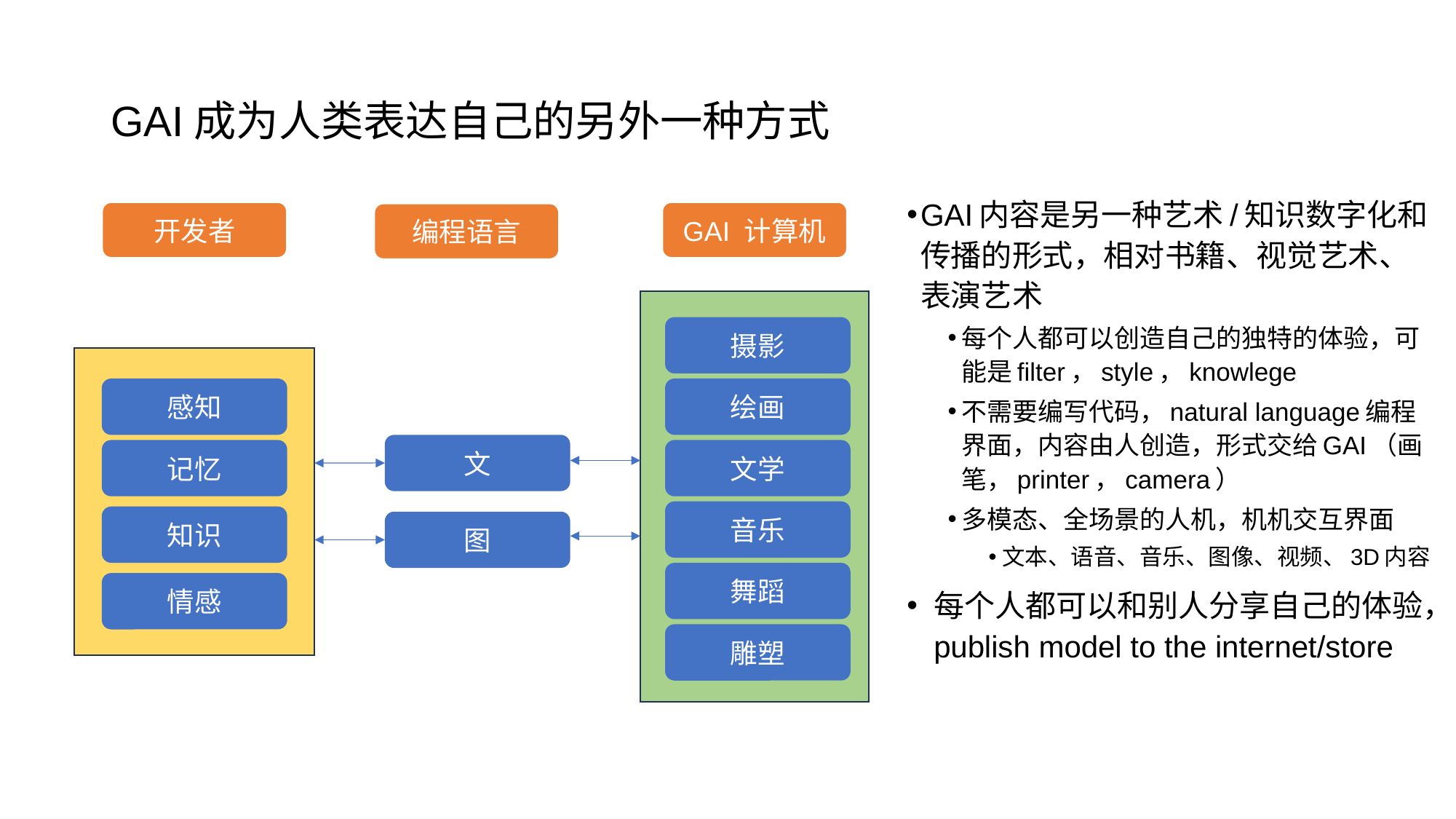

# GAI成为人类表达自己的另外一种方式
GAI内容是另一种艺术/知识数字化和传播的形式，相对书籍、视觉艺术、表演艺术
每个人都可以创造自己的独特的体验，可能是filter，style，knowlege
不需要编写代码，natural language编程界面，内容由人创造，形式交给GAI（画笔，printer，camera）
多模态、全场景的人机，机机交互界面
文本、语音、音乐、图像、视频、3D内容
每个人都可以和别人分享自己的体验，publish model to the internet/store
开发者
GAI 计算机
编程语言

摄影
绘画
文学
音乐
舞蹈
雕塑

感知
文
记忆
知识
图
情感